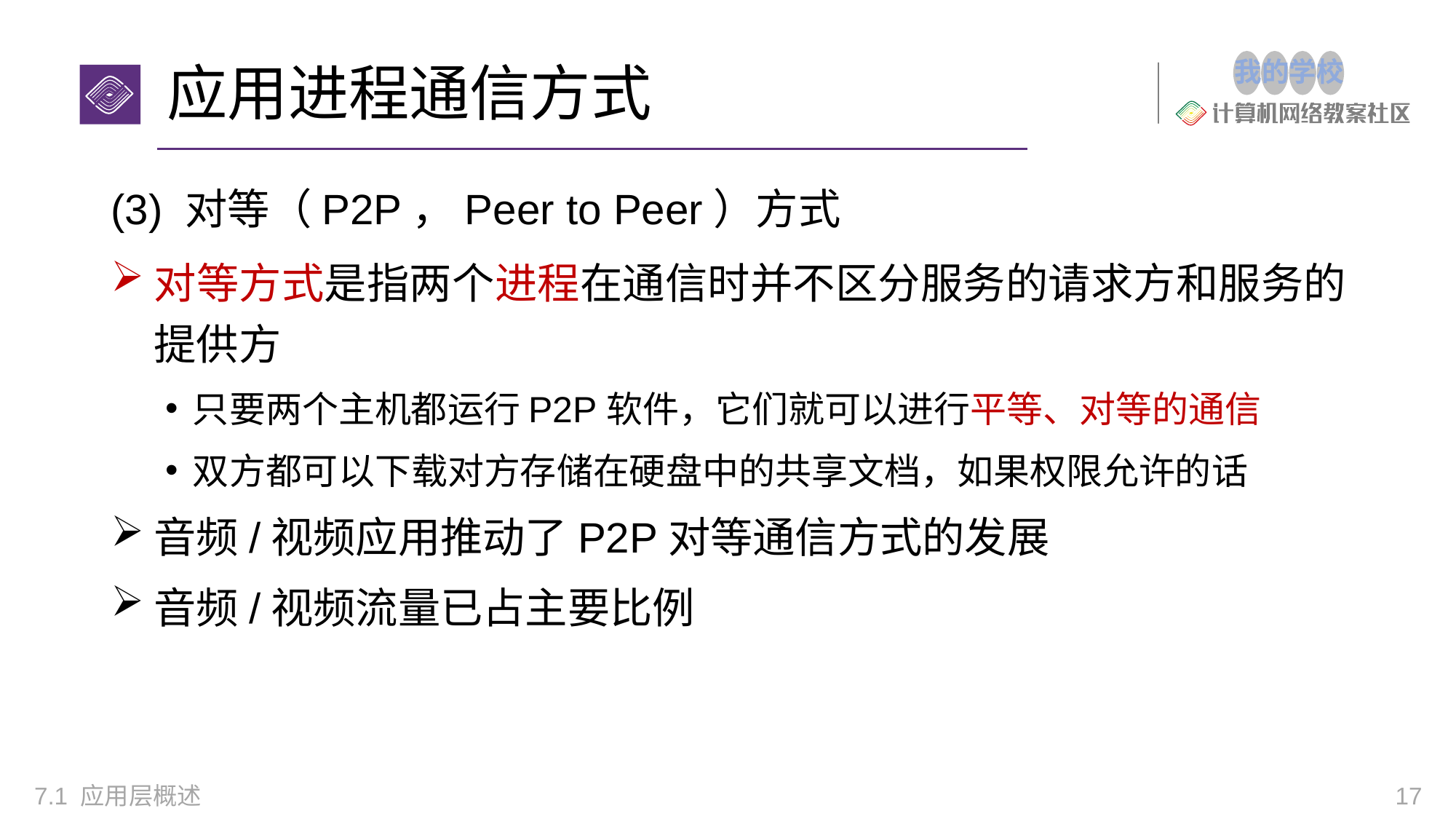

# 应用进程通信方式
(3) 对等（P2P，Peer to Peer）方式
对等方式是指两个进程在通信时并不区分服务的请求方和服务的提供方
只要两个主机都运行P2P软件，它们就可以进行平等、对等的通信
双方都可以下载对方存储在硬盘中的共享文档，如果权限允许的话
音频/视频应用推动了P2P对等通信方式的发展
音频/视频流量已占主要比例
7.1 应用层概述
17